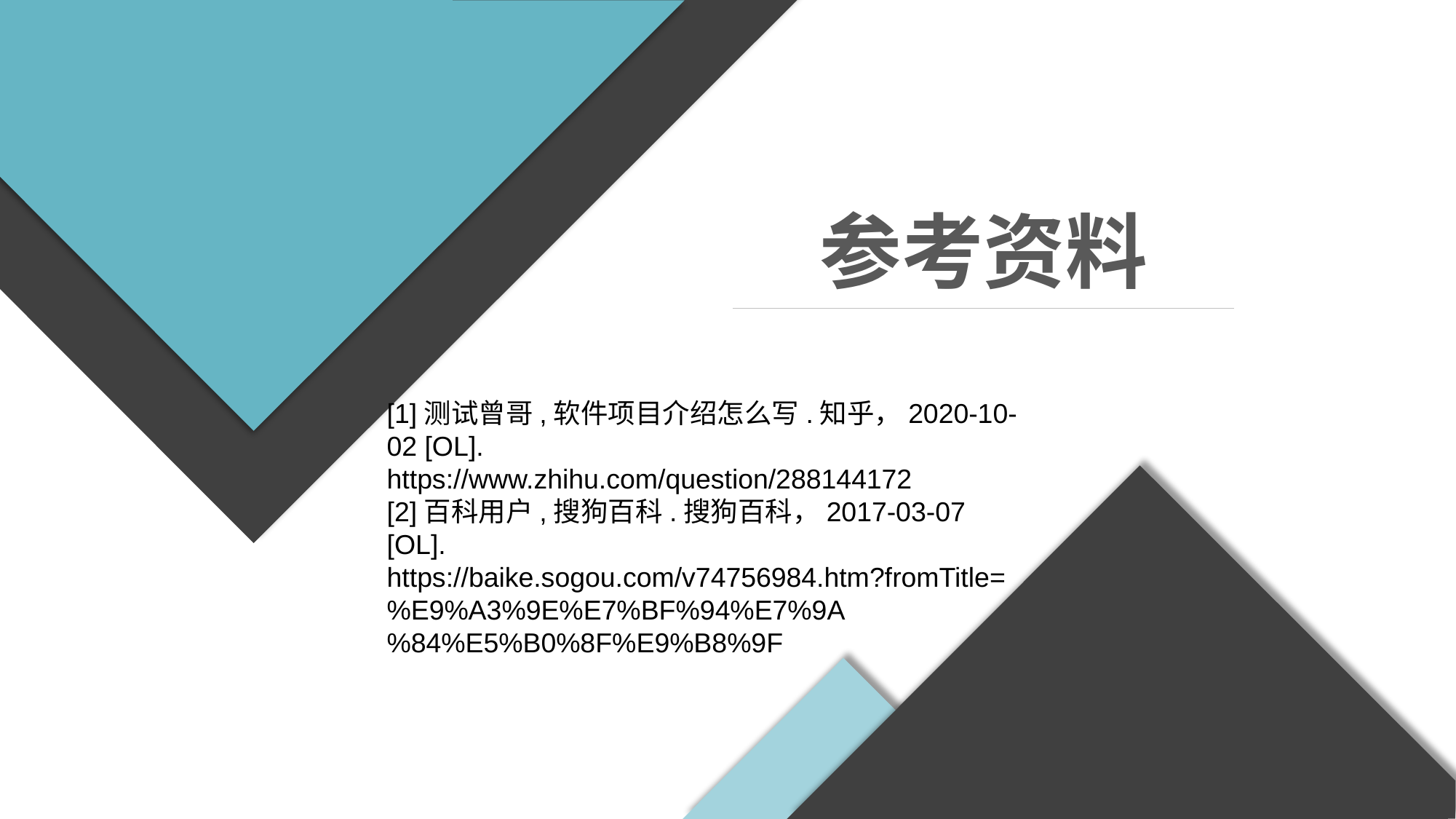

参考资料
[1]测试曾哥,软件项目介绍怎么写.知乎，2020-10-02 [OL].
https://www.zhihu.com/question/288144172
[2]百科用户,搜狗百科.搜狗百科，2017-03-07 [OL].
https://baike.sogou.com/v74756984.htm?fromTitle=%E9%A3%9E%E7%BF%94%E7%9A%84%E5%B0%8F%E9%B8%9F